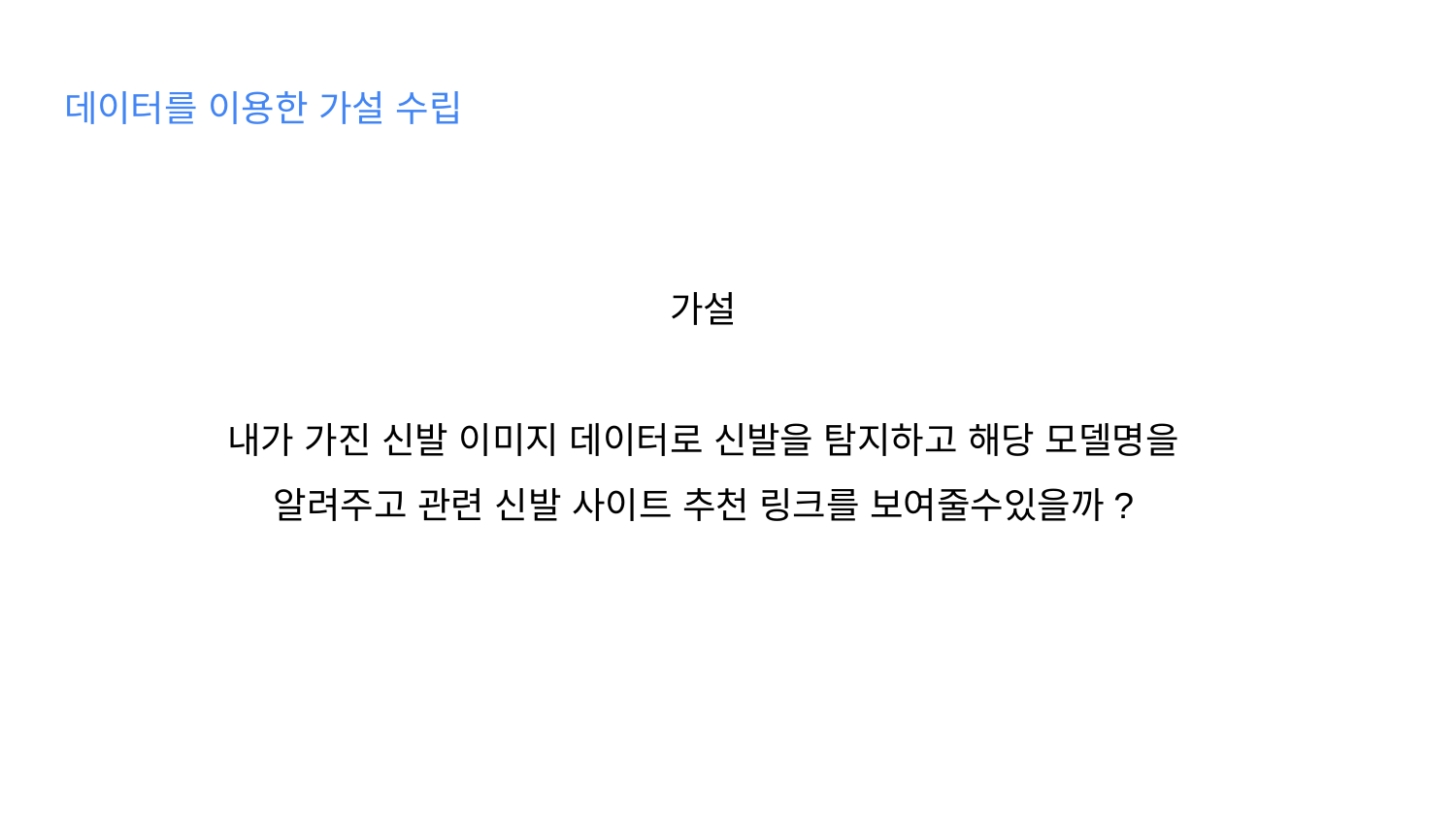

# 데이터를 이용한 가설 수립
가설

내가 가진 신발 이미지 데이터로 신발을 탐지하고 해당 모델명을
알려주고 관련 신발 사이트 추천 링크를 보여줄수있을까?